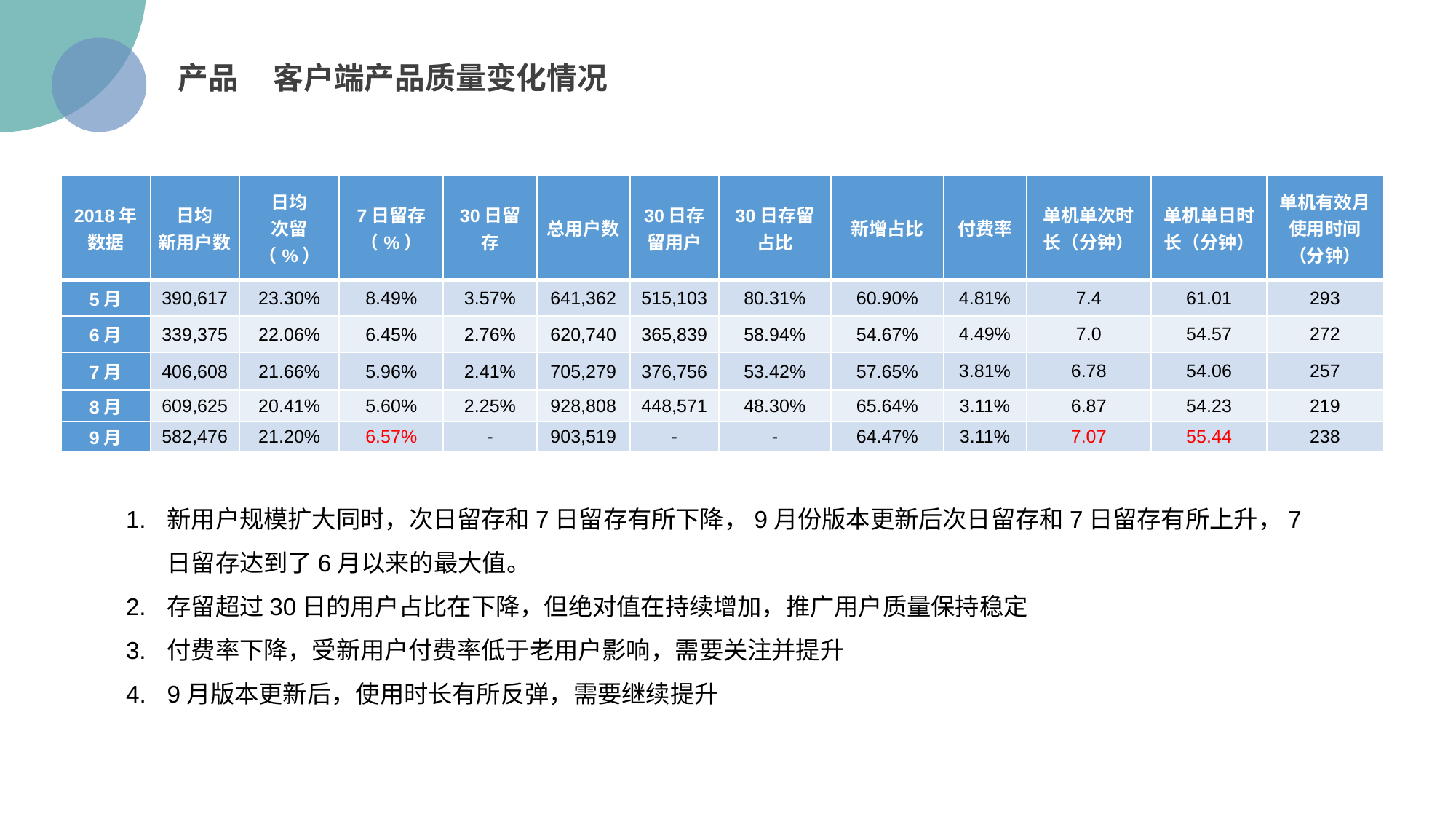

产品     客户端产品质量变化情况
| 2018年数据 | 日均 新用户数 | 日均 次留（%） | 7日留存（%） | 30日留存 | 总用户数 | 30日存留用户 | 30日存留占比 | 新增占比 | 付费率 | 单机单次时长（分钟） | 单机单日时长（分钟） | 单机有效月使用时间（分钟） |
| --- | --- | --- | --- | --- | --- | --- | --- | --- | --- | --- | --- | --- |
| 5月 | 390,617 | 23.30% | 8.49% | 3.57% | 641,362 | 515,103 | 80.31% | 60.90% | 4.81% | 7.4 | 61.01 | 293 |
| 6月 | 339,375 | 22.06% | 6.45% | 2.76% | 620,740 | 365,839 | 58.94% | 54.67% | 4.49% | 7.0 | 54.57 | 272 |
| 7月 | 406,608 | 21.66% | 5.96% | 2.41% | 705,279 | 376,756 | 53.42% | 57.65% | 3.81% | 6.78 | 54.06 | 257 |
| 8月 | 609,625 | 20.41% | 5.60% | 2.25% | 928,808 | 448,571 | 48.30% | 65.64% | 3.11% | 6.87 | 54.23 | 219 |
| 9月 | 582,476 | 21.20% | 6.57% | - | 903,519 | - | - | 64.47% | 3.11% | 7.07 | 55.44 | 238 |
新用户规模扩大同时，次日留存和7日留存有所下降，9月份版本更新后次日留存和7日留存有所上升，7日留存达到了6月以来的最大值。
存留超过30日的用户占比在下降，但绝对值在持续增加，推广用户质量保持稳定
付费率下降，受新用户付费率低于老用户影响，需要关注并提升
9月版本更新后，使用时长有所反弹，需要继续提升